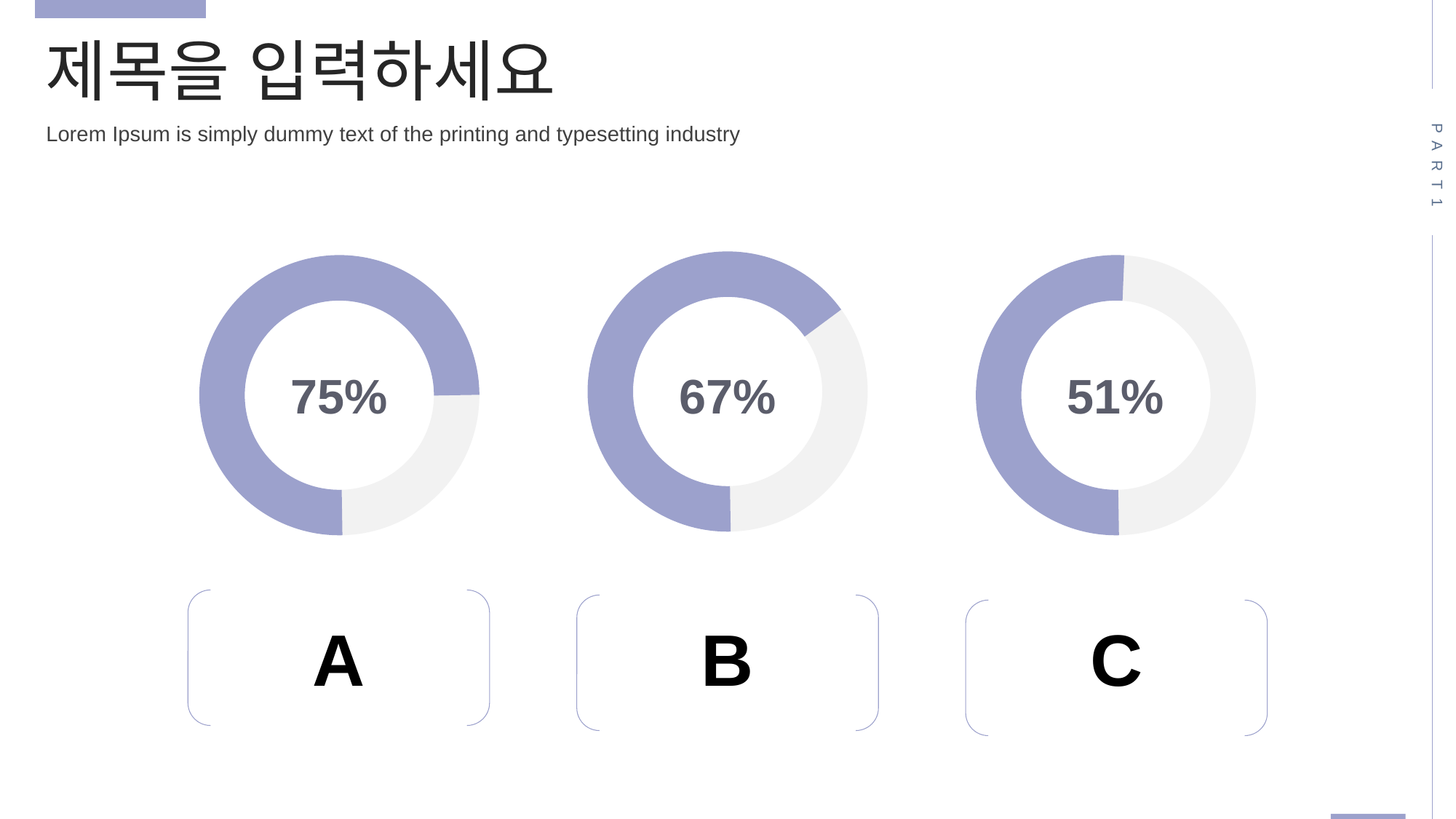

제목을 입력하세요
PART1
Lorem Ipsum is simply dummy text of the printing and typesetting industry

75%
67%
51%

A
B
C